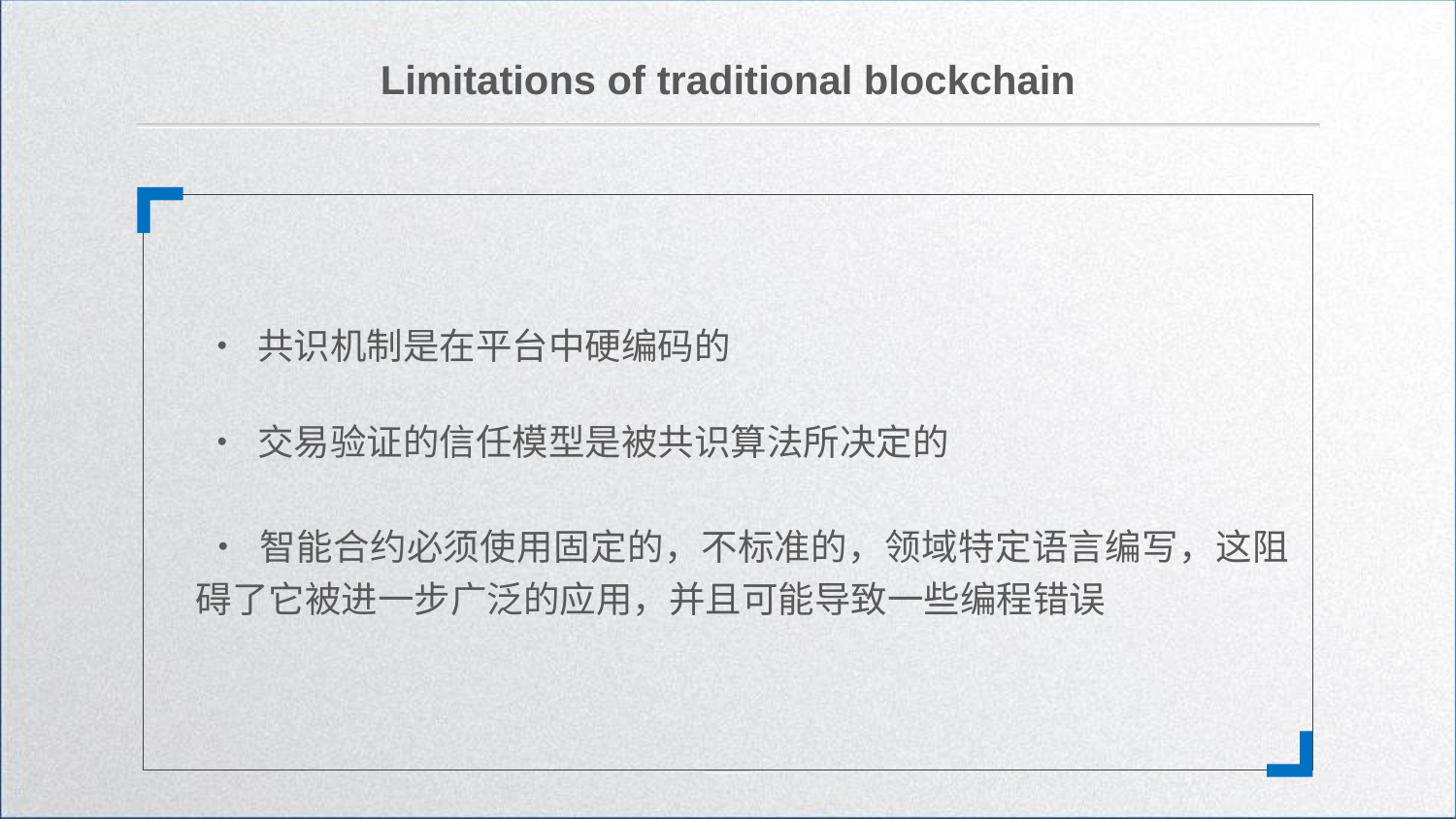

Limitations of traditional blockchain

 • 共识机制是在平台中硬编码的

 • 交易验证的信任模型是被共识算法所决定的

 • 智能合约必须使用固定的，不标准的，领域特定语言编写，这阻碍了它被进一步广泛的应用，并且可能导致一些编程错误